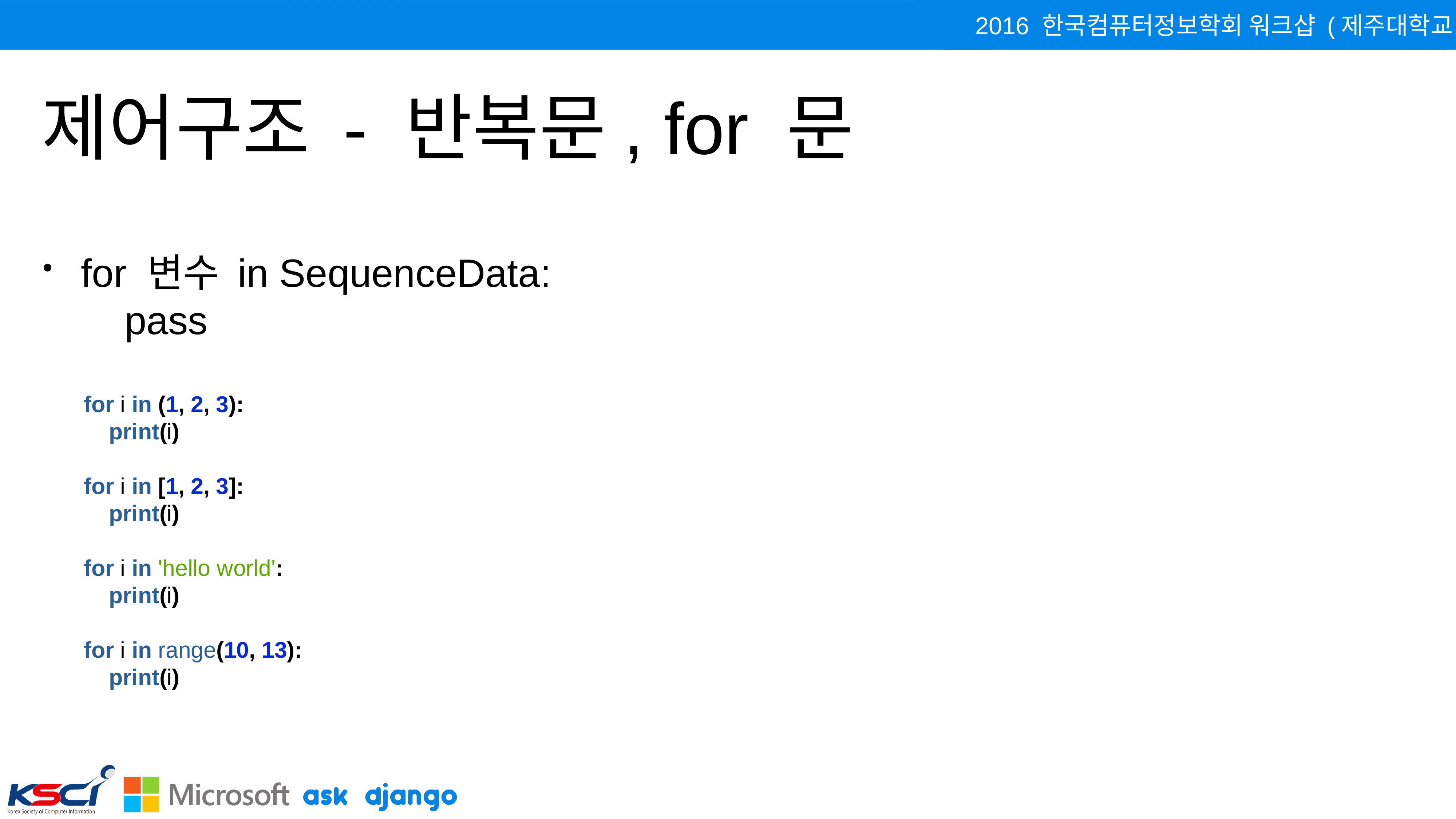

# 제어구조 - 반복문, for 문
for 변수 in SequenceData:
    pass
for i in (1, 2, 3):
    print(i)

for i in [1, 2, 3]:
    print(i)

for i in 'hello world':
    print(i)

for i in range(10, 13):
    print(i)